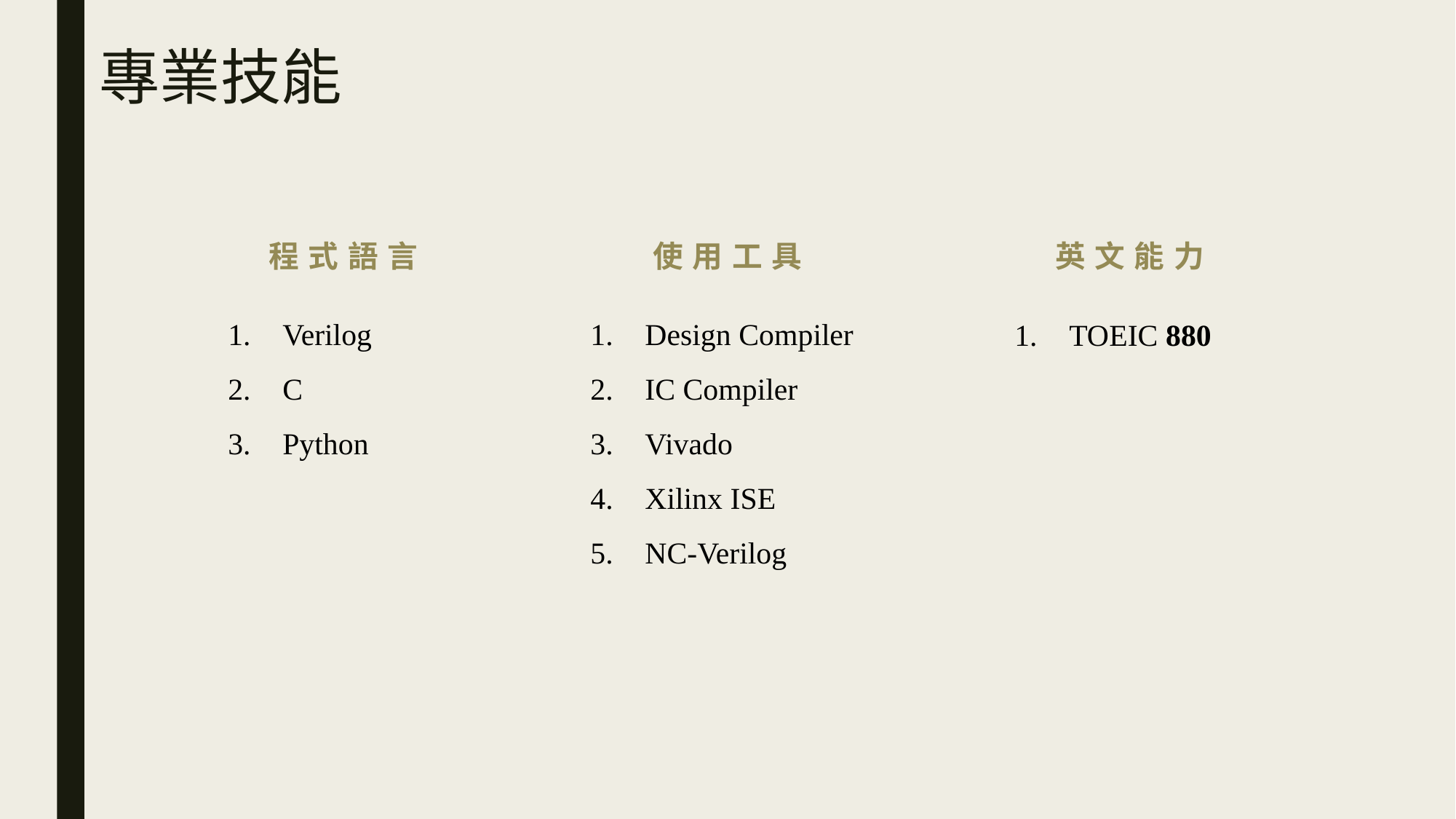

# 專業技能
程式語言
使用工具
英文能力
Verilog
C
Python
Design Compiler
IC Compiler
Vivado
Xilinx ISE
NC-Verilog
TOEIC 880